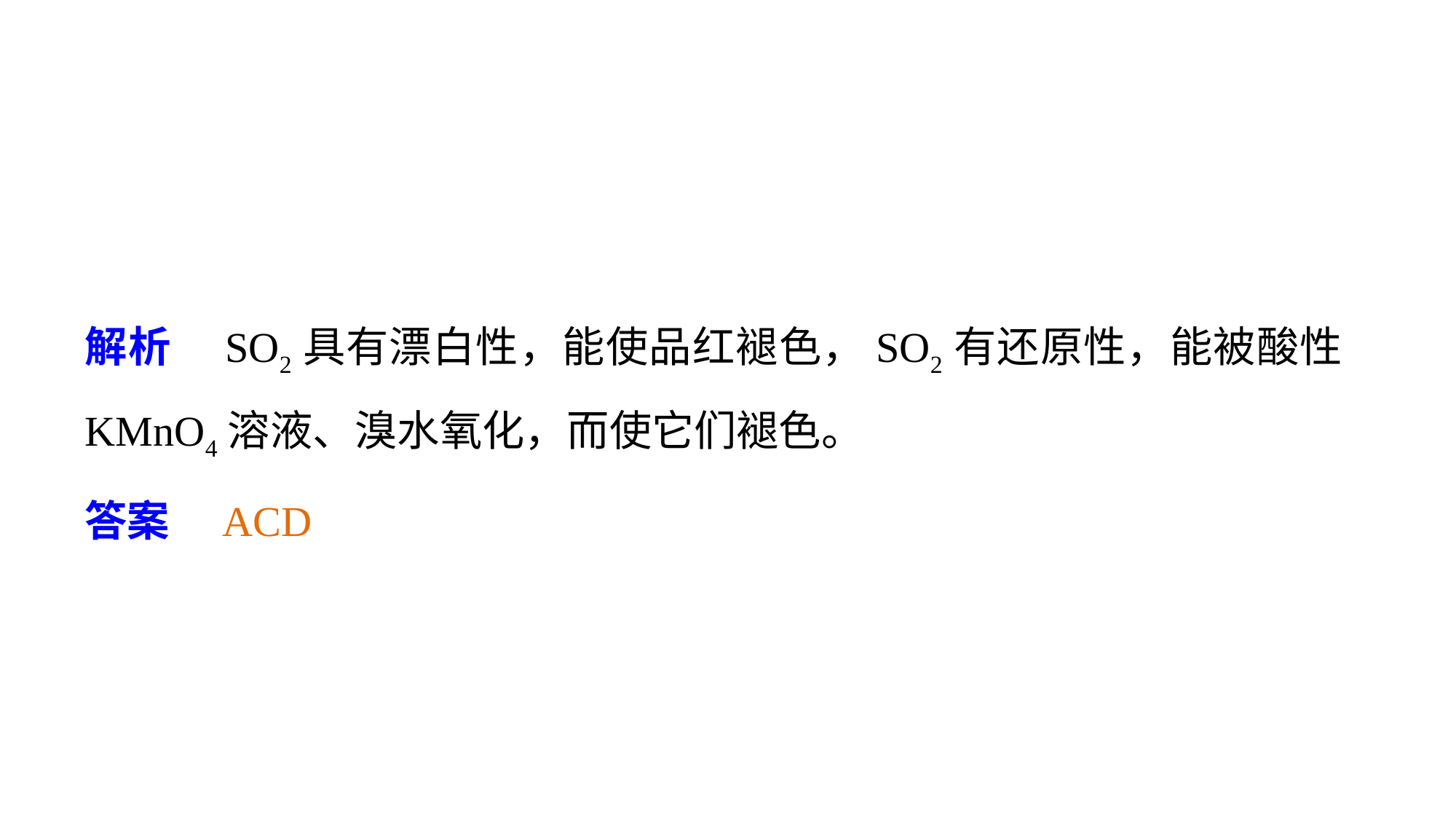

解析　SO2具有漂白性，能使品红褪色，SO2有还原性，能被酸性KMnO4溶液、溴水氧化，而使它们褪色。
答案　ACD